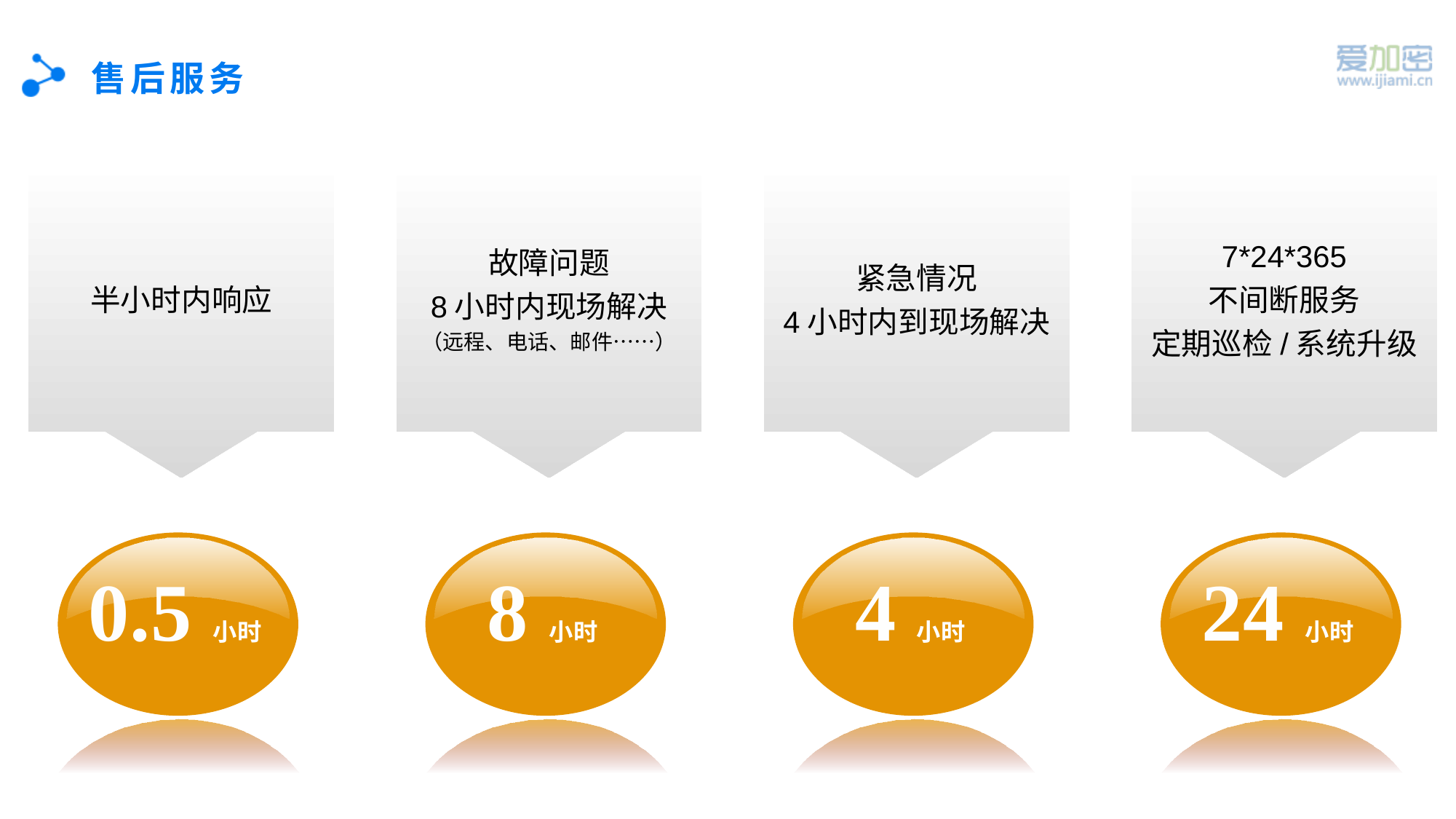

# 售后服务
半小时内响应

0.5小时

故障问题
8小时内现场解决
（远程、电话、邮件……）

8小时

紧急情况
4小时内到现场解决

4小时

7*24*365
不间断服务
定期巡检/系统升级

24小时